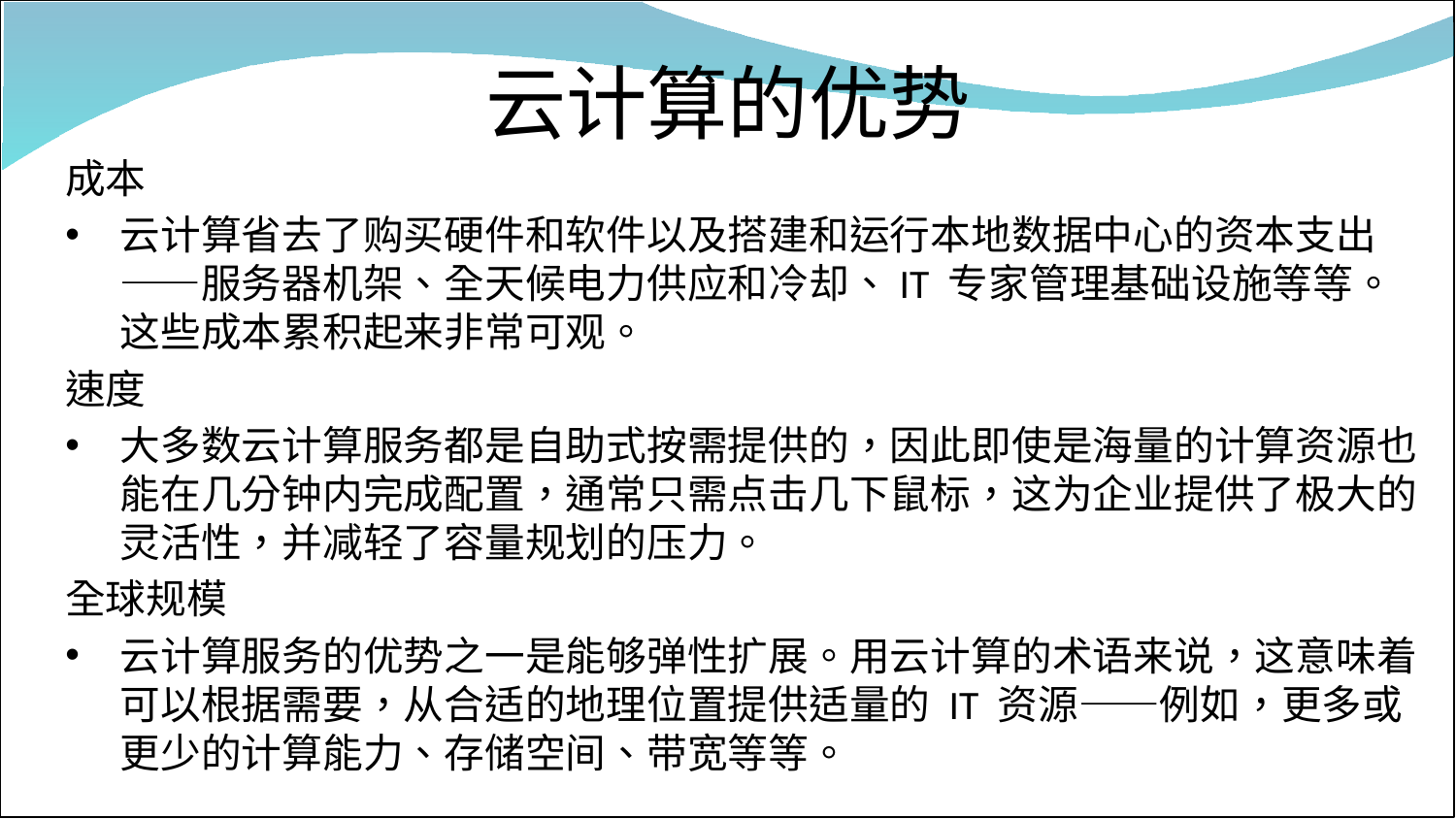

# 云计算的优势
成本
云计算省去了购买硬件和软件以及搭建和运行本地数据中心的资本支出——服务器机架、全天候电力供应和冷却、IT 专家管理基础设施等等。这些成本累积起来非常可观。
速度
大多数云计算服务都是自助式按需提供的，因此即使是海量的计算资源也能在几分钟内完成配置，通常只需点击几下鼠标，这为企业提供了极大的灵活性，并减轻了容量规划的压力。
全球规模
云计算服务的优势之一是能够弹性扩展。用云计算的术语来说，这意味着可以根据需要，从合适的地理位置提供适量的 IT 资源——例如，更多或更少的计算能力、存储空间、带宽等等。